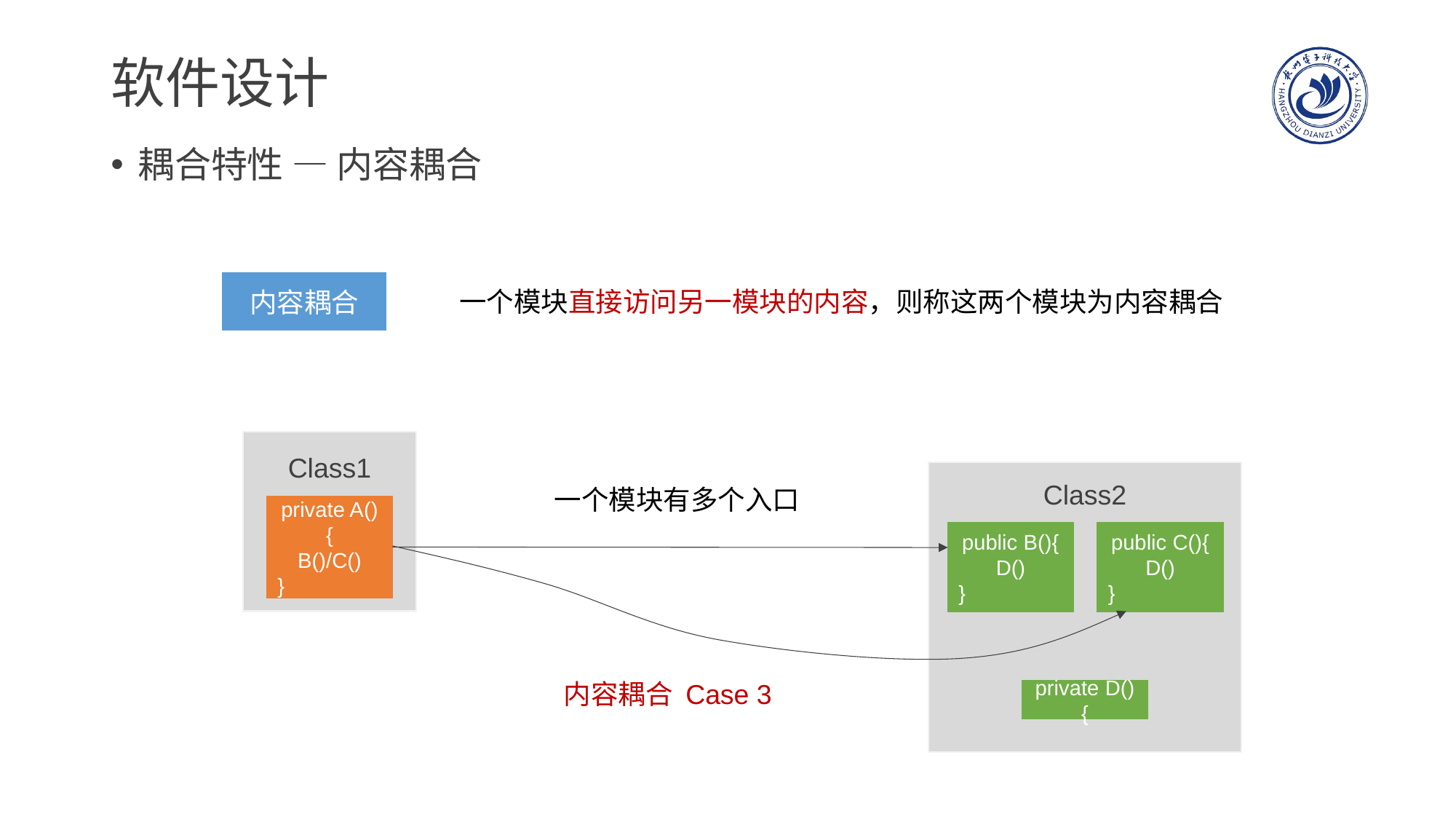

# 软件设计
耦合特性 — 内容耦合
内容耦合
一个模块直接访问另一模块的内容，则称这两个模块为内容耦合

Class1

Class2
一个模块有多个入口
private A(){
B()/C()
}
public C(){
D()
}
public B(){
D()
}

内容耦合 Case 3
private D(){